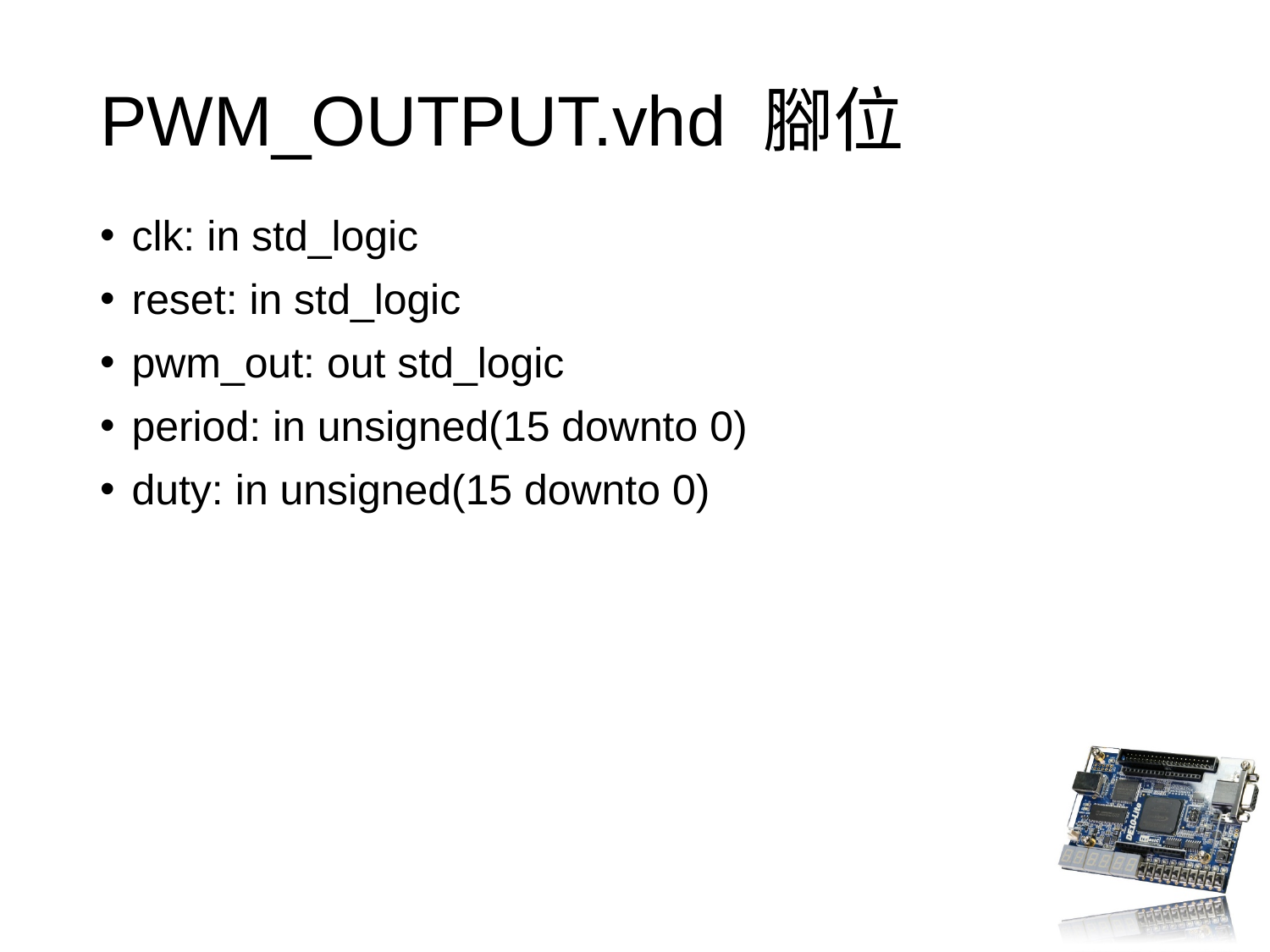

# PWM_OUTPUT.vhd 腳位
clk: in std_logic
reset: in std_logic
pwm_out: out std_logic
period: in unsigned(15 downto 0)
duty: in unsigned(15 downto 0)